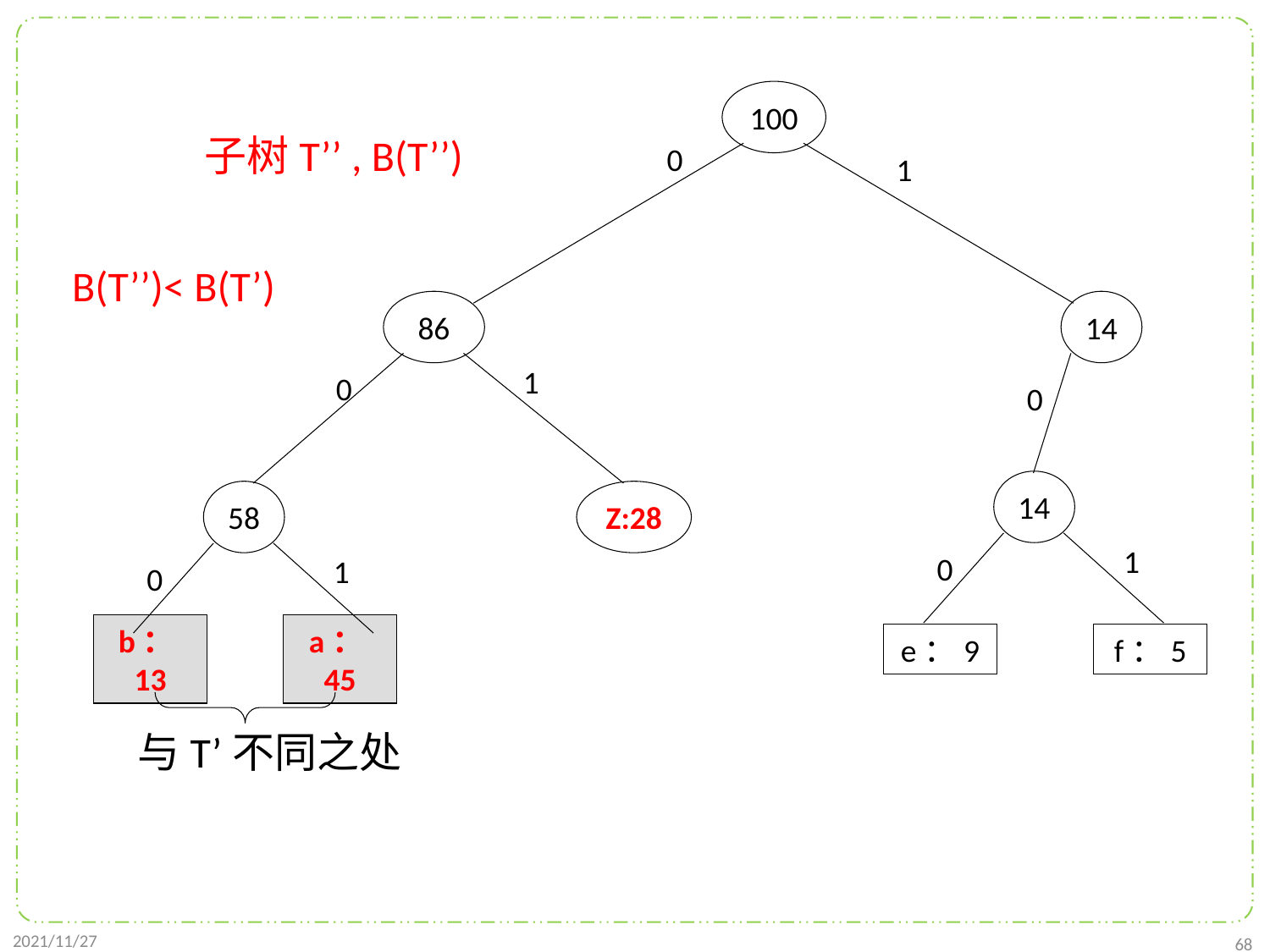

100
子树T’’ , B(T’’)
0

1
B(T’’)< B(T’)
86
14

1
0
0
14
58
Z:28

1
0

1
0

e：9
f：5
b：13
a：45
与T’不同之处

2021/11/27
68